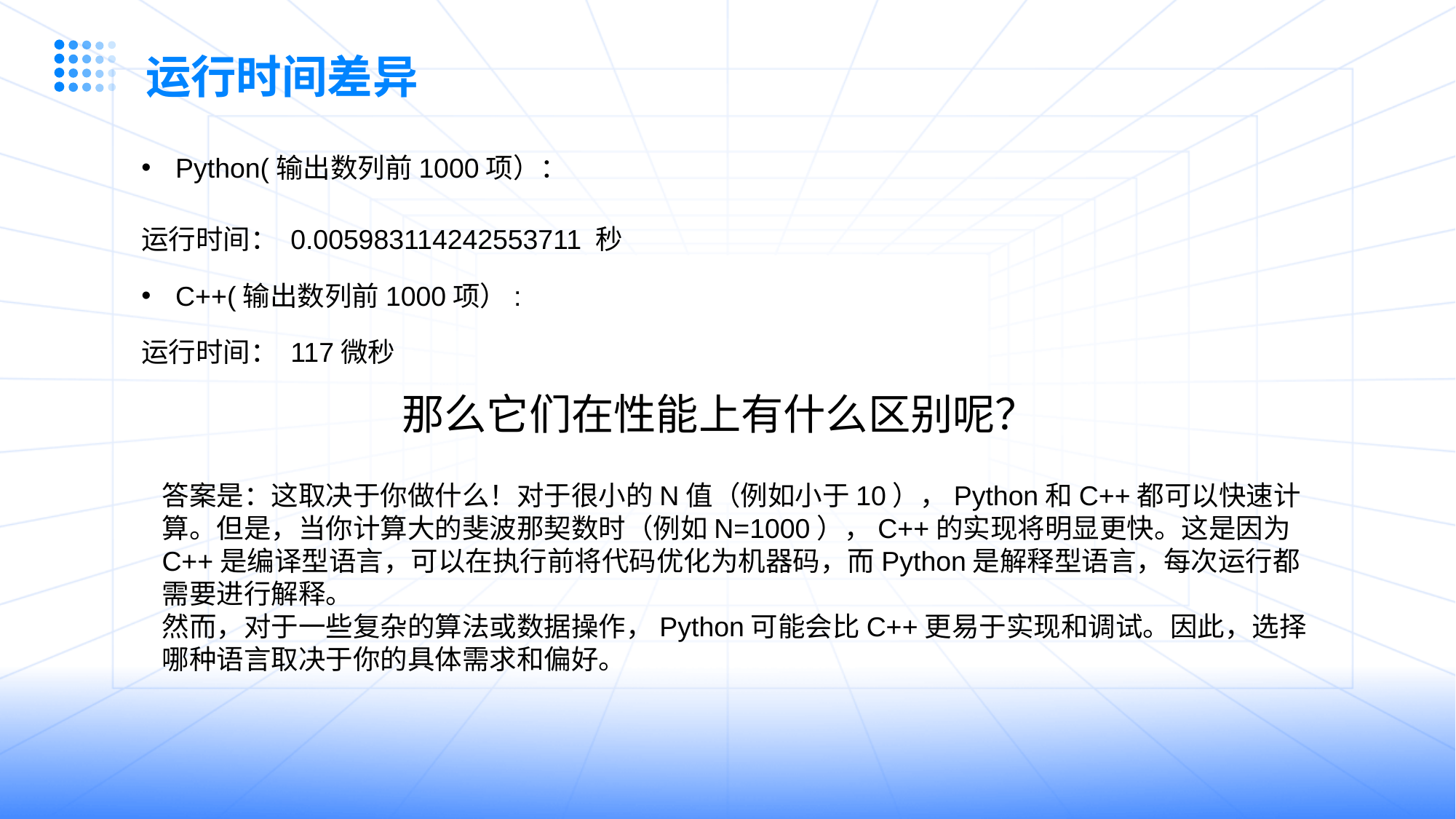

运行时间差异

Python(输出数列前1000项）：
运行时间： 0.005983114242553711 秒
C++(输出数列前1000项）:
运行时间： 117微秒
那么它们在性能上有什么区别呢？
答案是：这取决于你做什么！对于很小的N值（例如小于10），Python和C++都可以快速计算。但是，当你计算大的斐波那契数时（例如N=1000），C++的实现将明显更快。这是因为C++是编译型语言，可以在执行前将代码优化为机器码，而Python是解释型语言，每次运行都需要进行解释。
然而，对于一些复杂的算法或数据操作，Python可能会比C++更易于实现和调试。因此，选择哪种语言取决于你的具体需求和偏好。